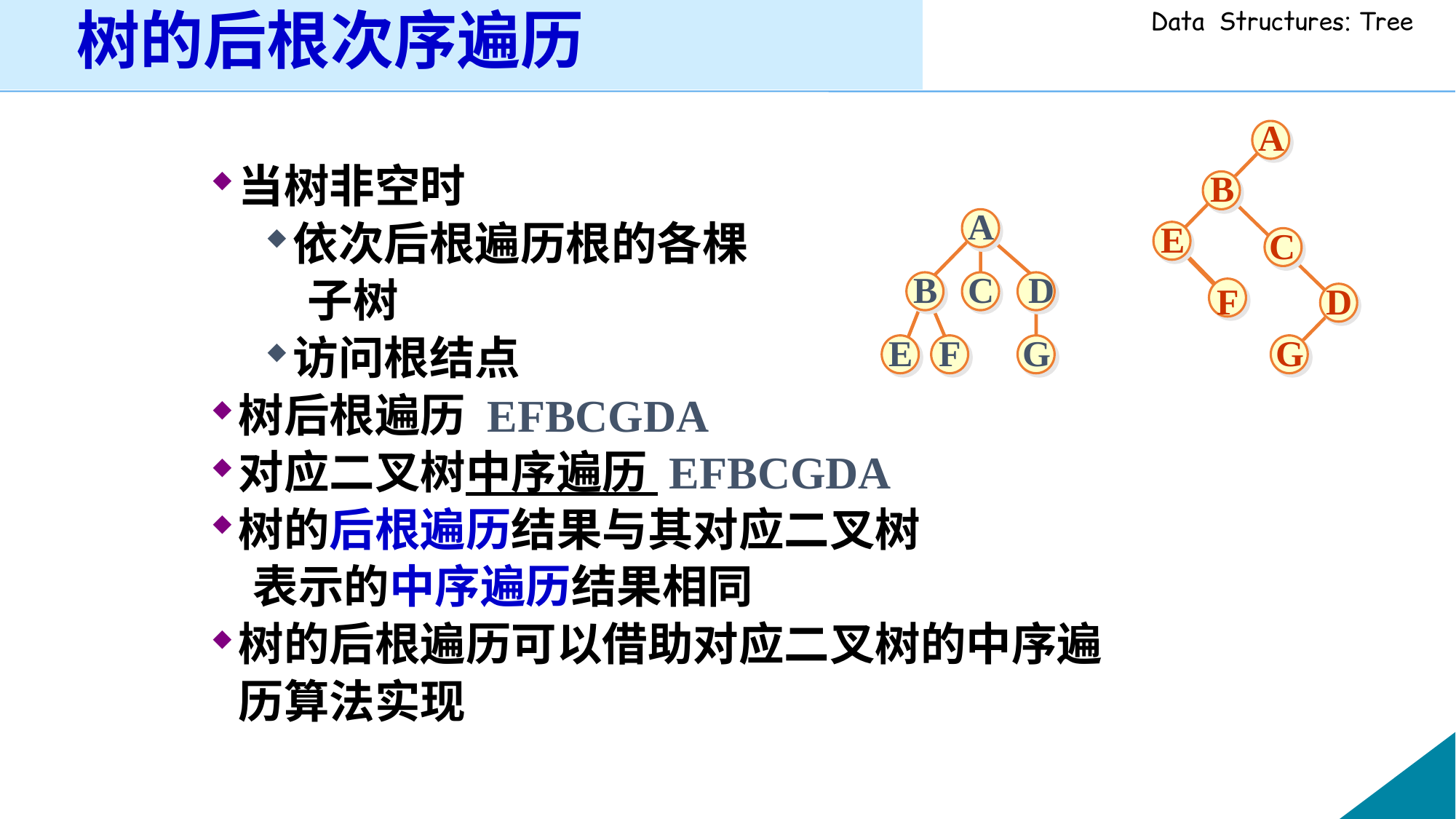

# 树的后根次序遍历
A

B

A

E
C

B
C
D

F
D

E
F
G
G

当树非空时
依次后根遍历根的各棵
   子树
访问根结点
树后根遍历 EFBCGDA
对应二叉树中序遍历 EFBCGDA
树的后根遍历结果与其对应二叉树
   表示的中序遍历结果相同
树的后根遍历可以借助对应二叉树的中序遍历算法实现